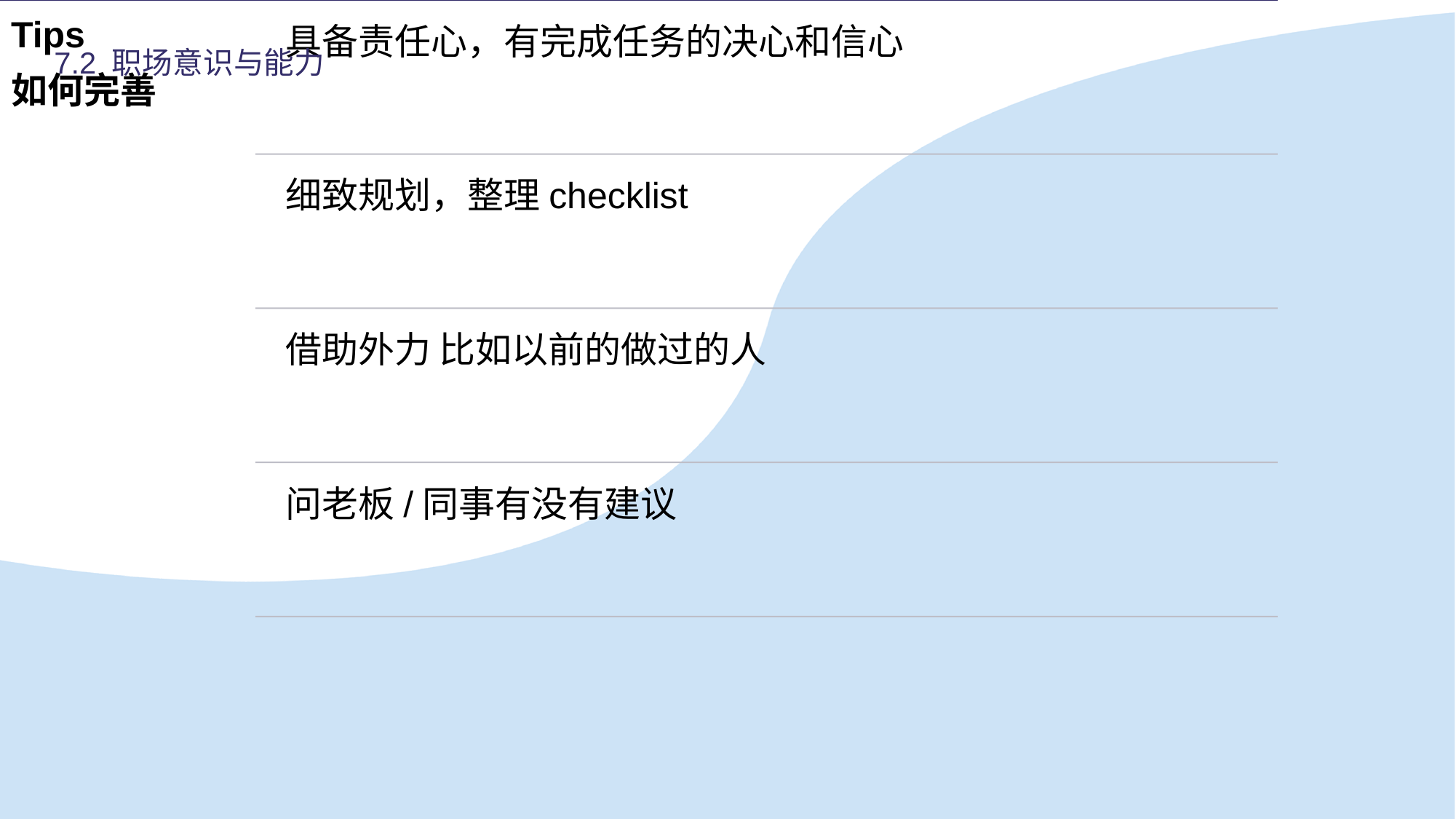

7.2 职场意识与能力
Tips
如何完善

具备责任心，有完成任务的决心和信心
细致规划，整理checklist
借助外力 比如以前的做过的人
问老板/同事有没有建议